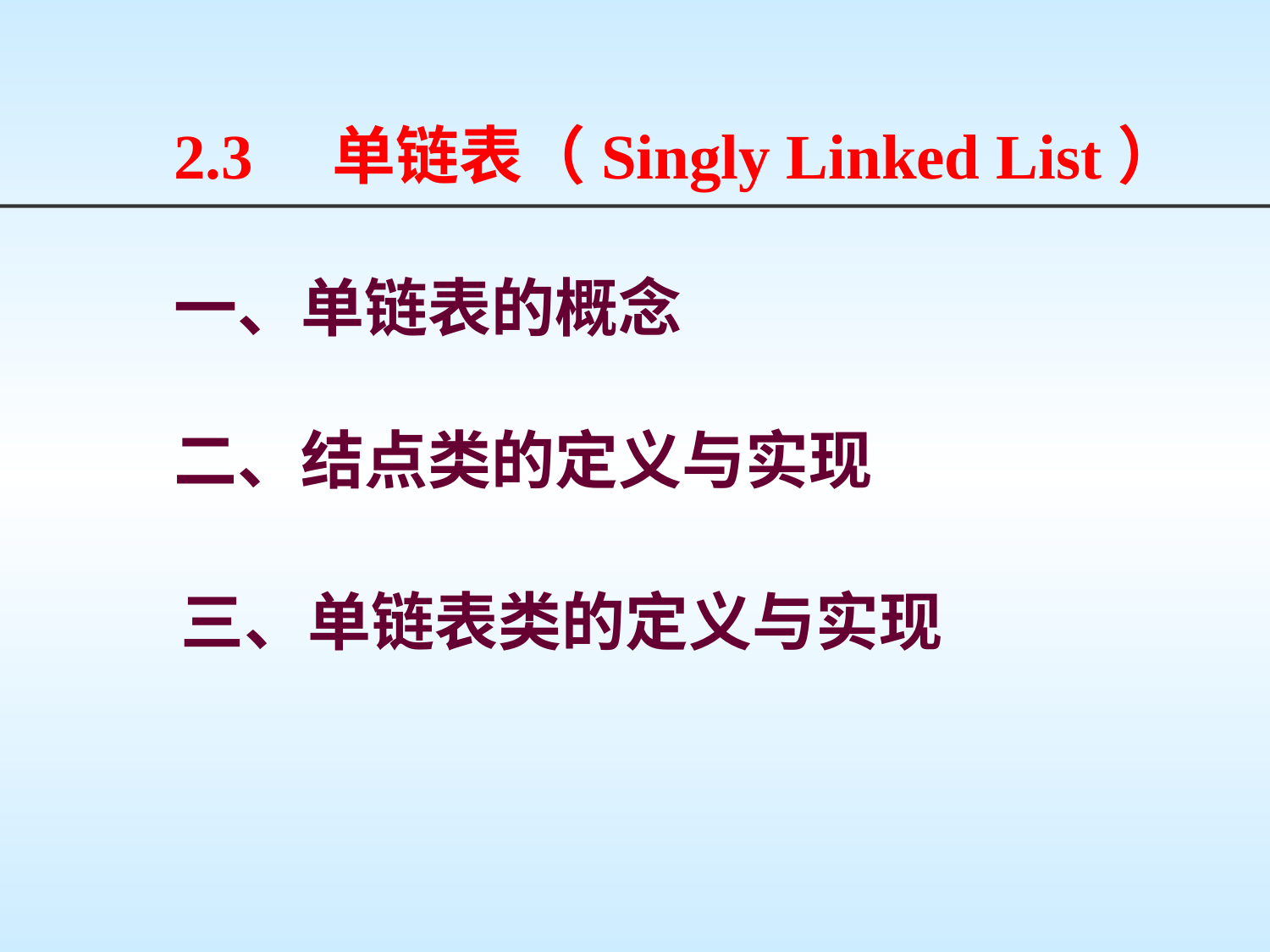

2.3    单链表（Singly Linked List）

一、单链表的概念

二、结点类的定义与实现

三、单链表类的定义与实现